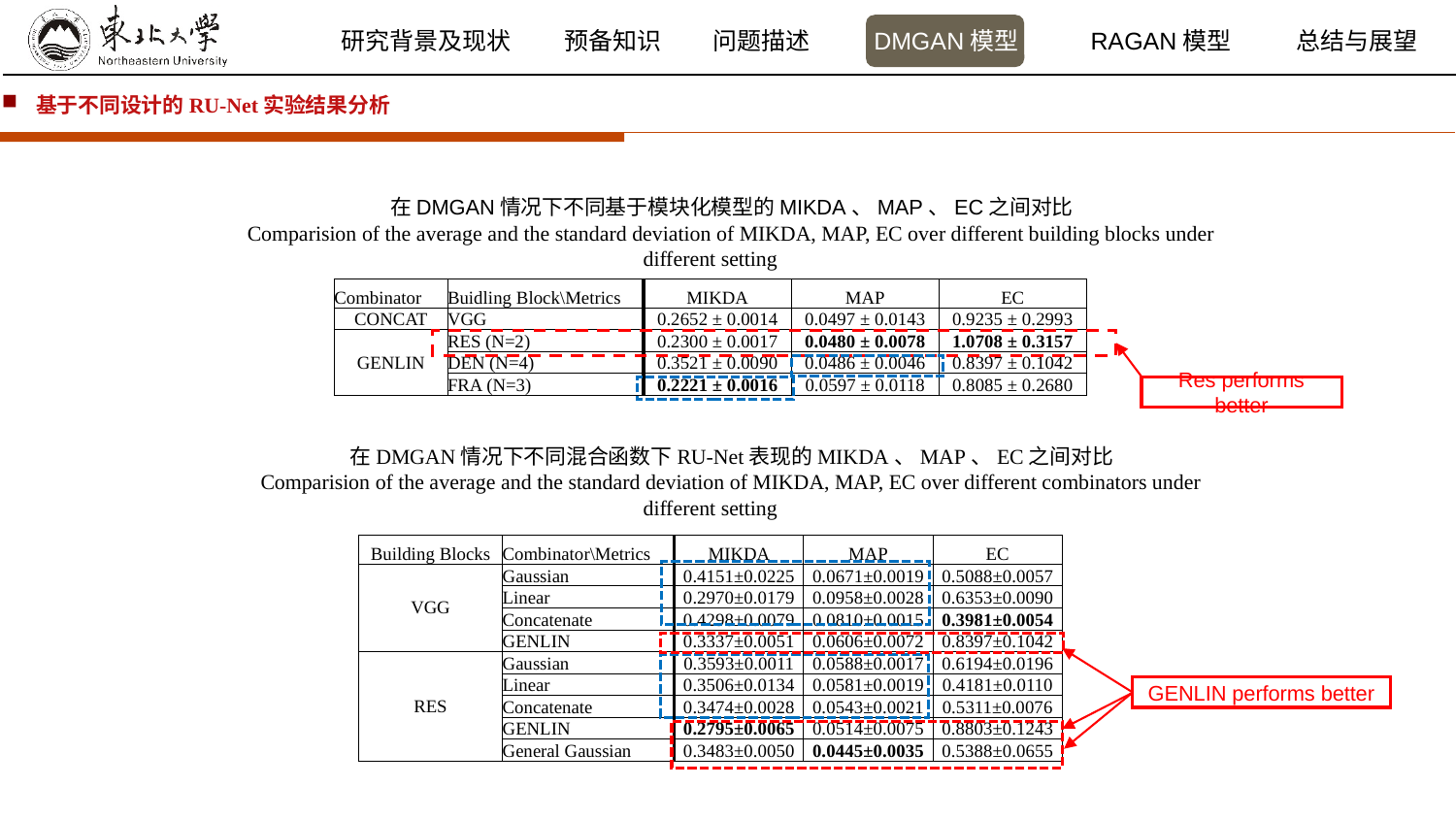

基于不同设计的RU-Net实验结果分析

在DMGAN情况下不同基于模块化模型的MIKDA、MAP、EC之间对比
Comparision of the average and the standard deviation of MIKDA, MAP, EC over different building blocks under different setting
| Combinator | Buidling Block\Metrics | MIKDA | MAP | EC |
| --- | --- | --- | --- | --- |
| CONCAT | VGG | 0.2652 ± 0.0014 | 0.0497 ± 0.0143 | 0.9235 ± 0.2993 |
| GENLIN | RES (N=2) | 0.2300 ± 0.0017 | 0.0480 ± 0.0078 | 1.0708 ± 0.3157 |
|  | DEN (N=4) | 0.3521 ± 0.0090 | 0.0486 ± 0.0046 | 0.8397 ± 0.1042 |
|  | FRA (N=3) | 0.2221 ± 0.0016 | 0.0597 ± 0.0118 | 0.8085 ± 0.2680 |

Res performs better
在DMGAN情况下不同混合函数下RU-Net表现的MIKDA、MAP、EC之间对比
Comparision of the average and the standard deviation of MIKDA, MAP, EC over different combinators under different setting
| Building Blocks | Combinator\Metrics | MIKDA | MAP | EC |
| --- | --- | --- | --- | --- |
| VGG | Gaussian | 0.4151±0.0225 | 0.0671±0.0019 | 0.5088±0.0057 |
|  | Linear | 0.2970±0.0179 | 0.0958±0.0028 | 0.6353±0.0090 |
|  | Concatenate | 0.4298±0.0079 | 0.0810±0.0015 | 0.3981±0.0054 |
|  | GENLIN | 0.3337±0.0051 | 0.0606±0.0072 | 0.8397±0.1042 |
| RES | Gaussian | 0.3593±0.0011 | 0.0588±0.0017 | 0.6194±0.0196 |
|  | Linear | 0.3506±0.0134 | 0.0581±0.0019 | 0.4181±0.0110 |
|  | Concatenate | 0.3474±0.0028 | 0.0543±0.0021 | 0.5311±0.0076 |
|  | GENLIN | 0.2795±0.0065 | 0.0514±0.0075 | 0.8803±0.1243 |
|  | General Gaussian | 0.3483±0.0050 | 0.0445±0.0035 | 0.5388±0.0655 |

GENLIN performs better